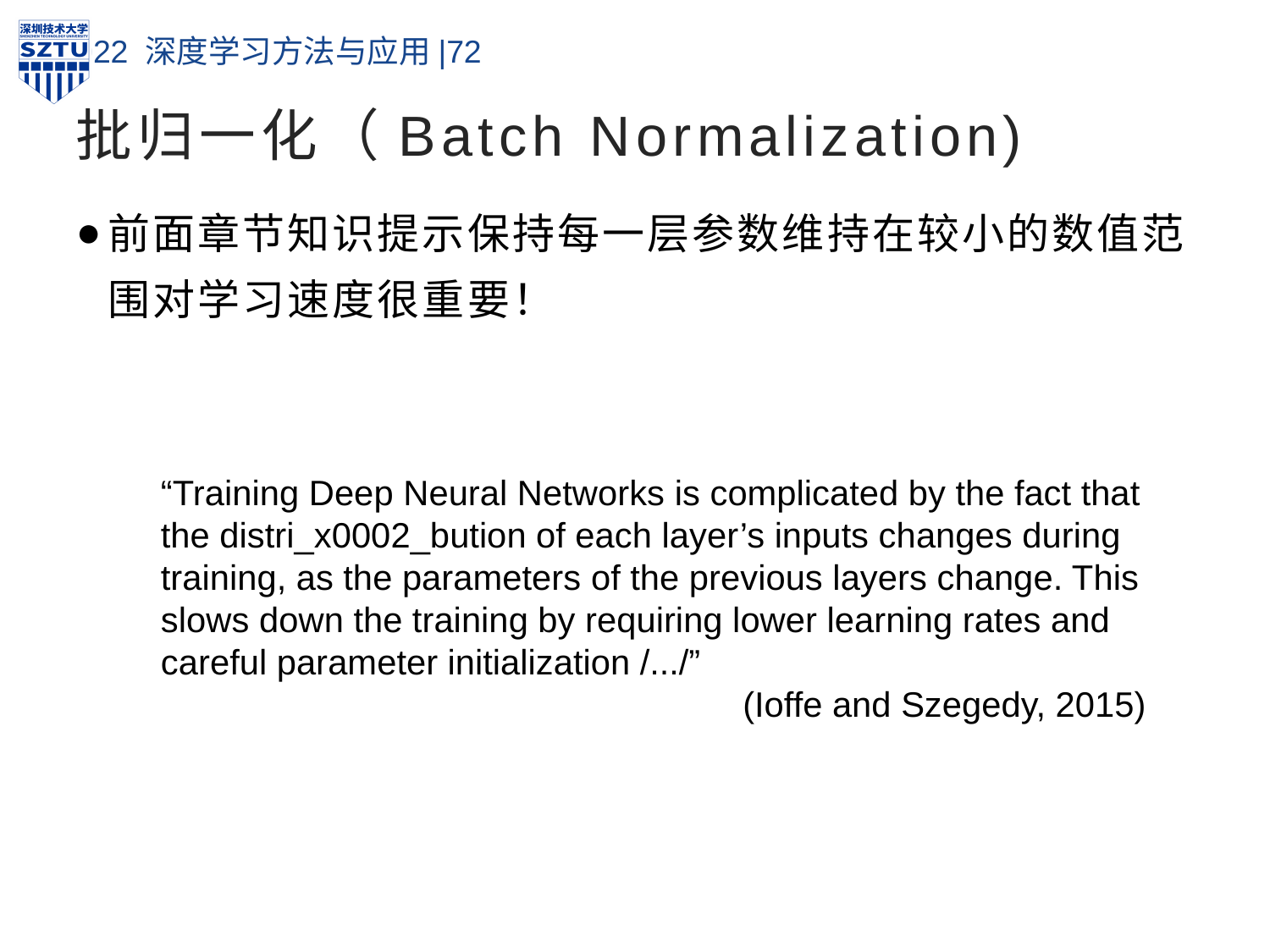

# 批归一化（Batch Normalization)
前面章节知识提示保持每一层参数维持在较小的数值范围对学习速度很重要！

“Training Deep Neural Networks is complicated by the fact that the distri_x0002_bution of each layer’s inputs changes during training, as the parameters of the previous layers change. This slows down the training by requiring lower learning rates and careful parameter initialization /.../”
(Ioffe and Szegedy, 2015)